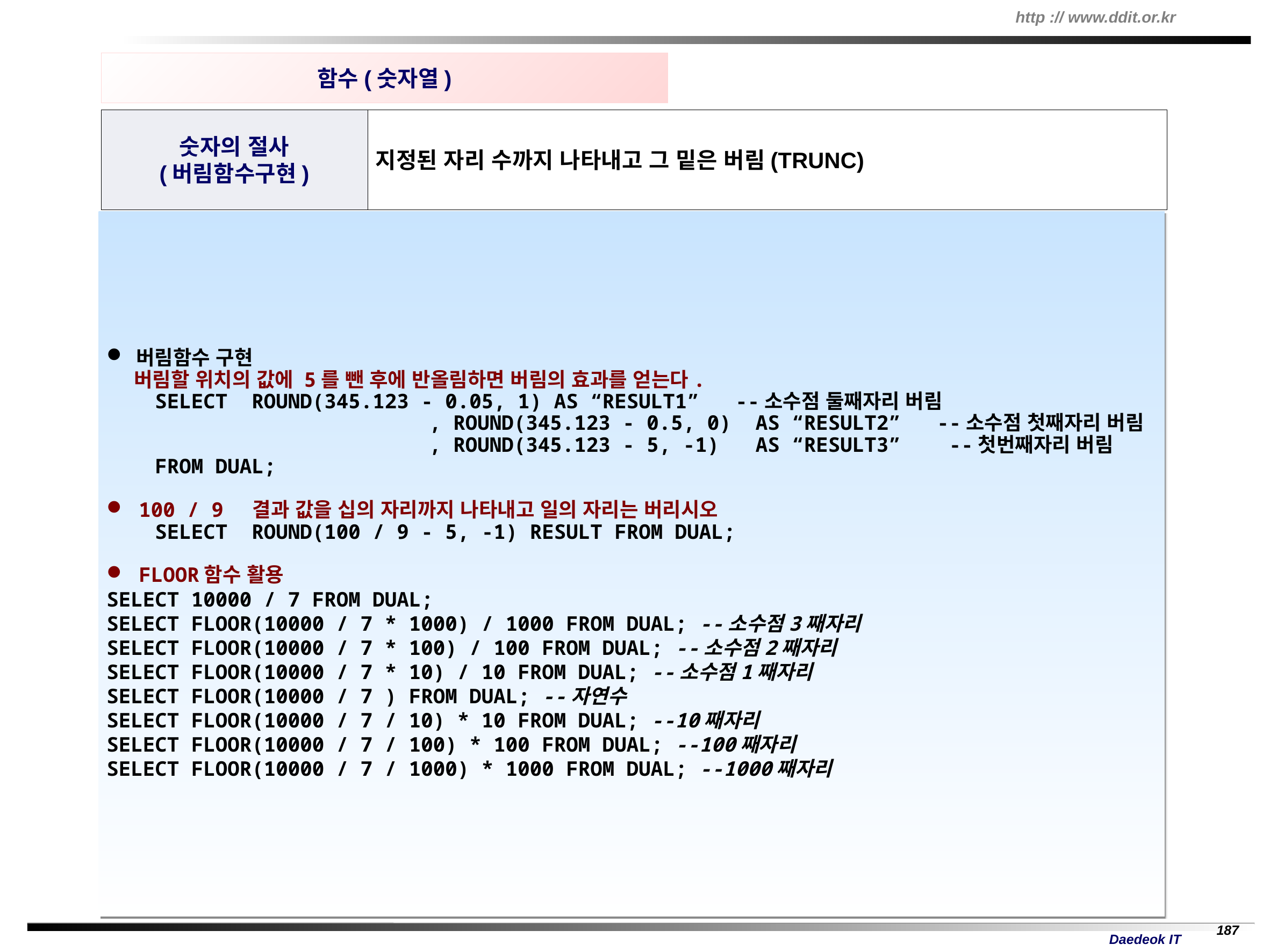

함수(숫자열)
숫자의 절사
(버림함수구현)
지정된 자리 수까지 나타내고 그 밑은 버림(TRUNC)
 버림함수 구현
    버림할 위치의 값에 5를 뺀 후에 반올림하면 버림의 효과를 얻는다.
    SELECT  ROUND(345.123 - 0.05, 1) AS “RESULT1”   --소수점 둘째자리 버림
				, ROUND(345.123 - 0.5, 0)  AS “RESULT2”   --소수점 첫째자리 버림
	 			, ROUND(345.123 - 5, -1)   AS “RESULT3”    --첫번째자리 버림
    FROM DUAL;

 100 / 9  결과 값을 십의 자리까지 나타내고 일의 자리는 버리시오
    SELECT  ROUND(100 / 9 - 5, -1) RESULT FROM DUAL;

 FLOOR함수 활용
SELECT 10000 / 7 FROM DUAL;
SELECT FLOOR(10000 / 7 * 1000) / 1000 FROM DUAL; --소수점3째자리
SELECT FLOOR(10000 / 7 * 100) / 100 FROM DUAL; --소수점2째자리
SELECT FLOOR(10000 / 7 * 10) / 10 FROM DUAL; --소수점1째자리
SELECT FLOOR(10000 / 7 ) FROM DUAL; --자연수
SELECT FLOOR(10000 / 7 / 10) * 10 FROM DUAL; --10째자리
SELECT FLOOR(10000 / 7 / 100) * 100 FROM DUAL; --100째자리
SELECT FLOOR(10000 / 7 / 1000) * 1000 FROM DUAL; --1000째자리